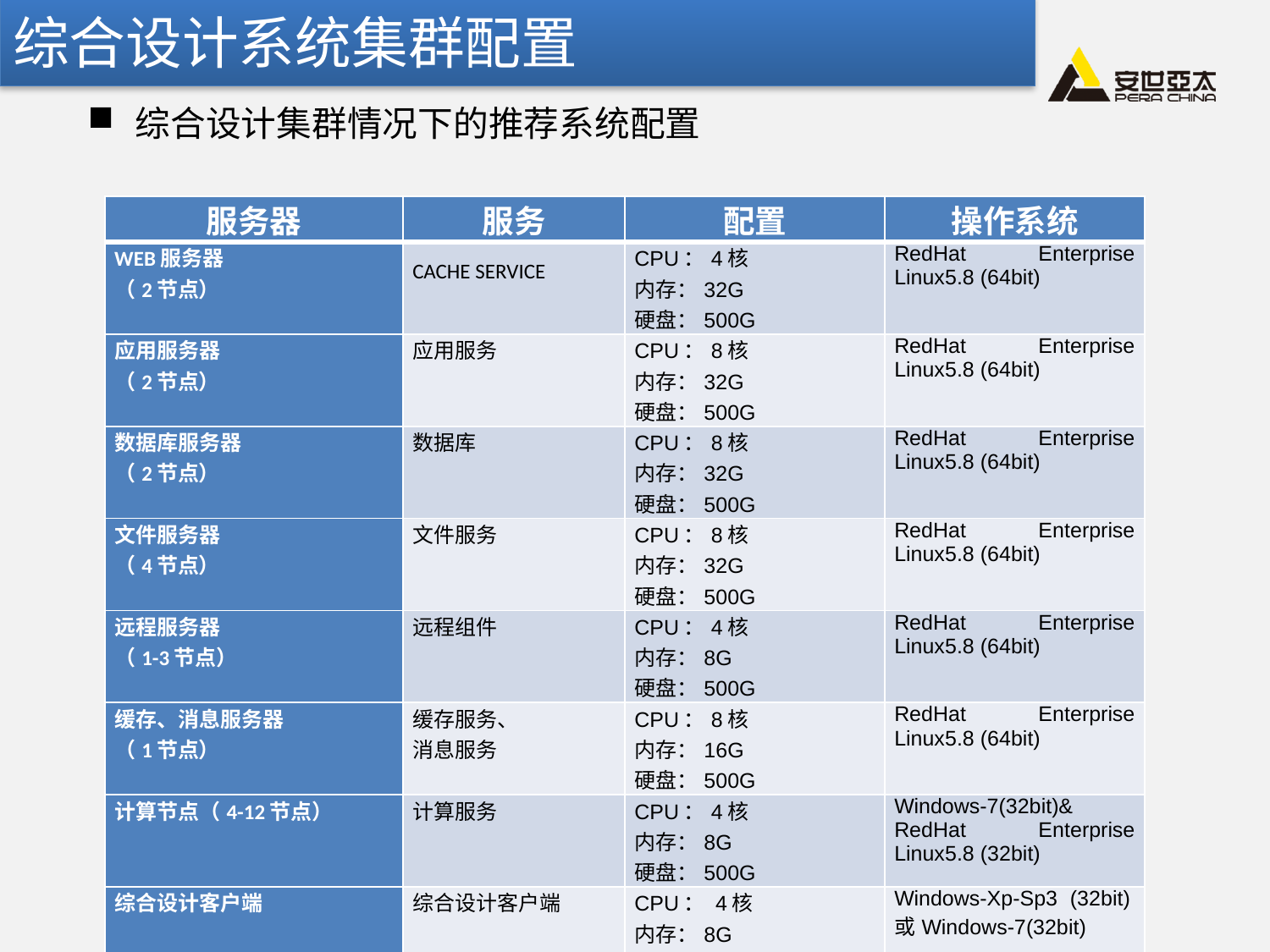

综合设计系统集群配置
综合设计集群情况下的推荐系统配置

| 服务器 | 服务 | 配置 | 操作系统 |
| --- | --- | --- | --- |
| WEB服务器 （2节点） | CACHE SERVICE | CPU：4核 内存：32G 硬盘：500G | RedHat Enterprise Linux5.8 (64bit) |
| 应用服务器 （2节点） | 应用服务 | CPU：8核 内存：32G 硬盘：500G | RedHat Enterprise Linux5.8 (64bit) |
| 数据库服务器 （2节点） | 数据库 | CPU：8核 内存：32G 硬盘：500G | RedHat Enterprise Linux5.8 (64bit) |
| 文件服务器 （4节点） | 文件服务 | CPU：8核 内存：32G 硬盘：500G | RedHat Enterprise Linux5.8 (64bit) |
| 远程服务器 （1-3节点） | 远程组件 | CPU：4核 内存：8G 硬盘：500G | RedHat Enterprise Linux5.8 (64bit) |
| 缓存、消息服务器 （1节点） | 缓存服务、 消息服务 | CPU：8核 内存：16G 硬盘：500G | RedHat Enterprise Linux5.8 (64bit) |
| 计算节点（4-12节点） | 计算服务 | CPU：4核 内存：8G 硬盘：500G | Windows-7(32bit)& RedHat Enterprise Linux5.8 (32bit) |
| 综合设计客户端 | 综合设计客户端 | CPU： 4核 内存：8G 硬盘：500G | Windows-Xp-Sp3 (32bit)或Windows-7(32bit) |